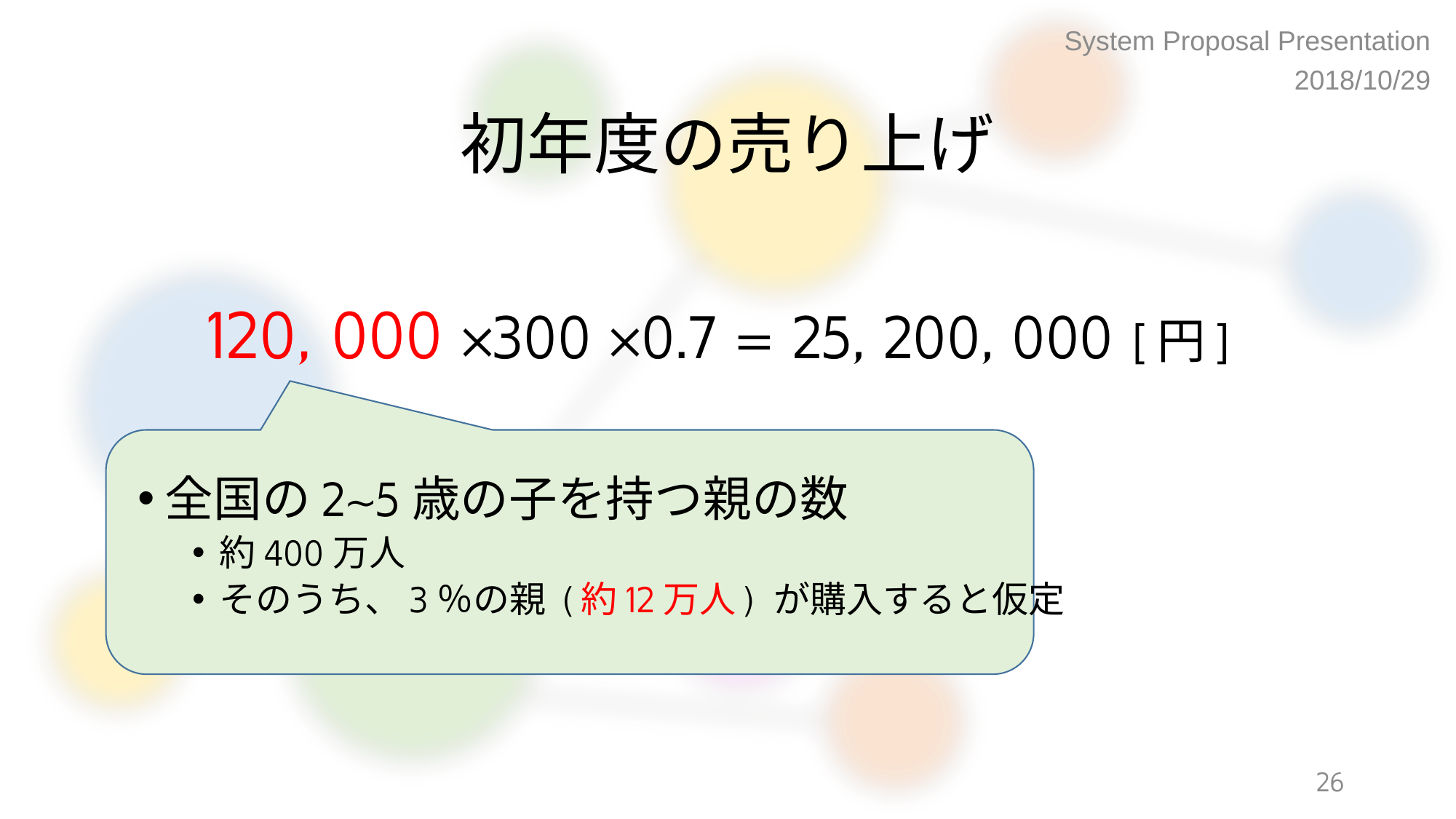

System Proposal Presentation
2018/10/29
# 初年度の売り上げ
120, 000 ×300 ×0.7 = 25, 200, 000 [円]

全国の2~5歳の子を持つ親の数
約400万人
そのうち、3％の親 (約12万人) が購入すると仮定
26